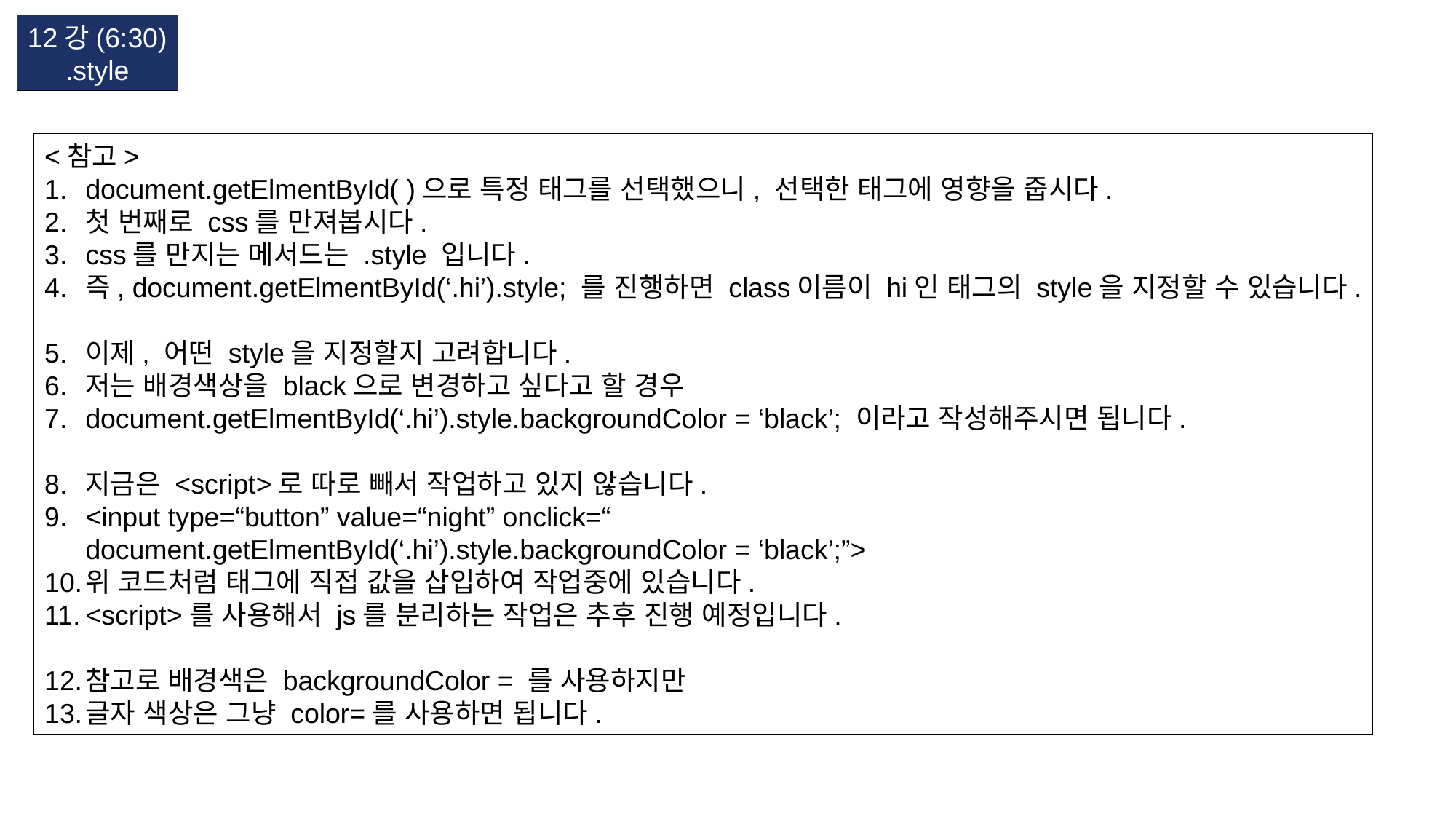

12강(6:30)
.style
<참고>
document.getElmentById( )으로 특정 태그를 선택했으니, 선택한 태그에 영향을 줍시다.
첫 번째로 css를 만져봅시다.
css를 만지는 메서드는 .style 입니다.
즉, document.getElmentById(‘.hi’).style; 를 진행하면 class이름이 hi인 태그의 style을 지정할 수 있습니다.

이제, 어떤 style을 지정할지 고려합니다.
저는 배경색상을 black으로 변경하고 싶다고 할 경우
document.getElmentById(‘.hi’).style.backgroundColor = ‘black’; 이라고 작성해주시면 됩니다.

지금은 <script>로 따로 빼서 작업하고 있지 않습니다.
<input type=“button” value=“night” onclick=“
document.getElmentById(‘.hi’).style.backgroundColor = ‘black’;”>
위 코드처럼 태그에 직접 값을 삽입하여 작업중에 있습니다.
<script>를 사용해서 js를 분리하는 작업은 추후 진행 예정입니다.

참고로 배경색은 backgroundColor = 를 사용하지만
글자 색상은 그냥 color=를 사용하면 됩니다.